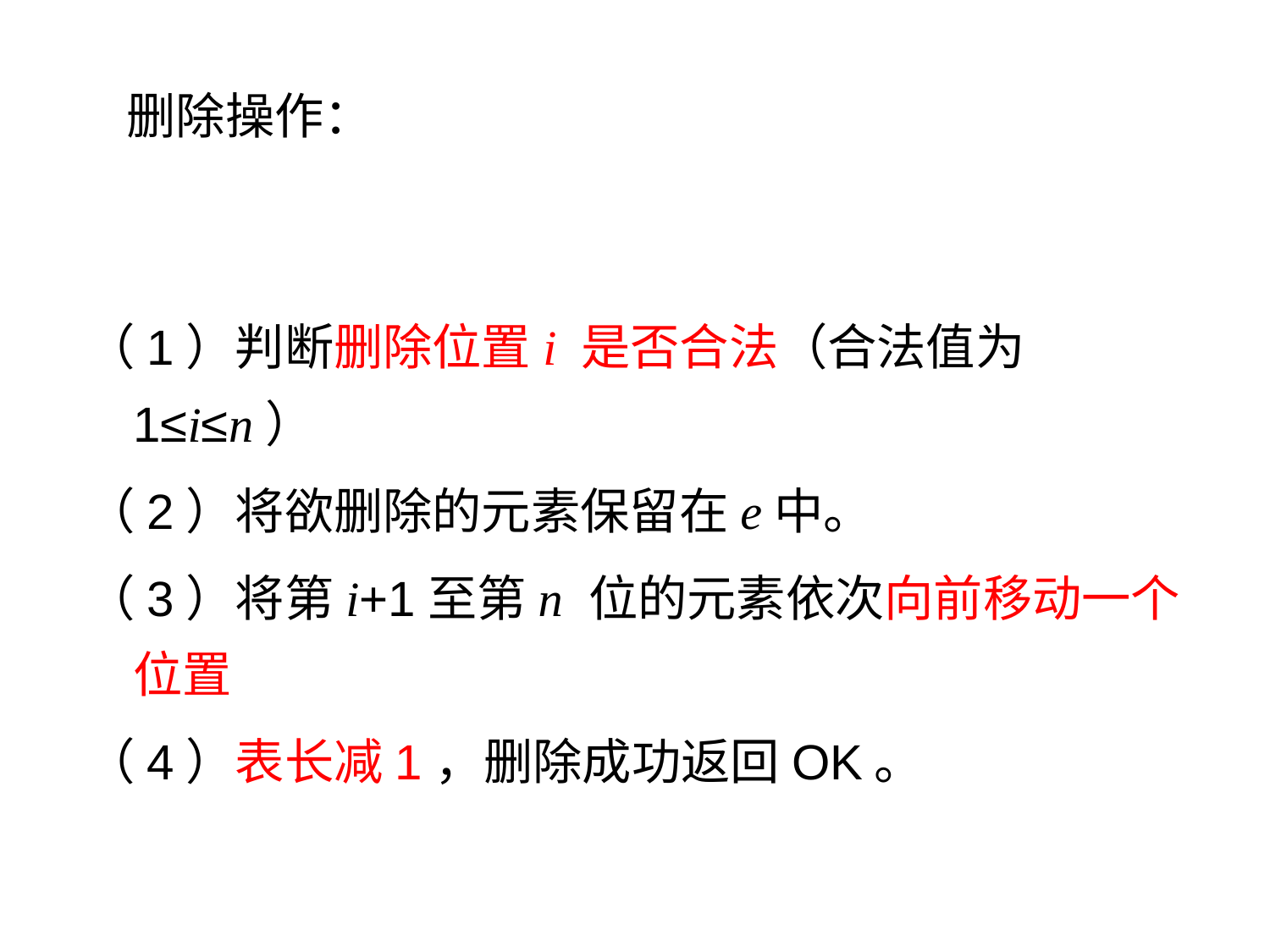

删除操作：
（1）判断删除位置i 是否合法（合法值为1≤i≤n）
（2）将欲删除的元素保留在e中。
（3）将第i+1至第n 位的元素依次向前移动一个位置
（4）表长减1，删除成功返回OK。